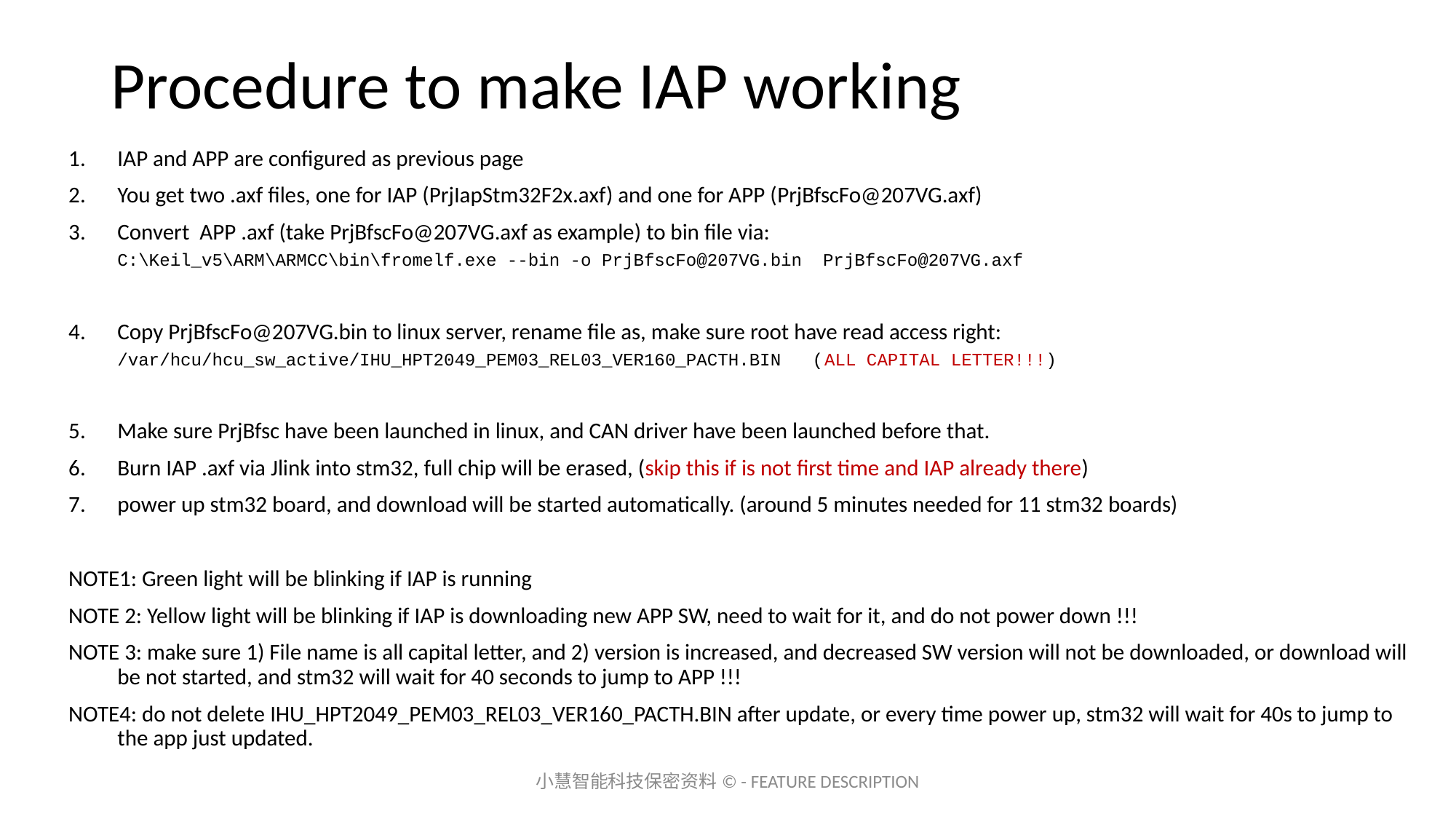

# Procedure to make IAP working
IAP and APP are configured as previous page
You get two .axf files, one for IAP (PrjIapStm32F2x.axf) and one for APP (PrjBfscFo@207VG.axf)
Convert  APP .axf (take PrjBfscFo@207VG.axf as example) to bin file via:
C:\Keil_v5\ARM\ARMCC\bin\fromelf.exe --bin -o PrjBfscFo@207VG.bin  PrjBfscFo@207VG.axf

Copy PrjBfscFo@207VG.bin to linux server, rename file as, make sure root have read access right:
/var/hcu/hcu_sw_active/IHU_HPT2049_PEM03_REL03_VER160_PACTH.BIN   (ALL CAPITAL LETTER!!!)

Make sure PrjBfsc have been launched in linux, and CAN driver have been launched before that.
Burn IAP .axf via Jlink into stm32, full chip will be erased, (skip this if is not first time and IAP already there)
power up stm32 board, and download will be started automatically. (around 5 minutes needed for 11 stm32 boards)

NOTE1: Green light will be blinking if IAP is running
NOTE 2: Yellow light will be blinking if IAP is downloading new APP SW, need to wait for it, and do not power down !!!
NOTE 3: make sure 1) File name is all capital letter, and 2) version is increased, and decreased SW version will not be downloaded, or download will be not started, and stm32 will wait for 40 seconds to jump to APP !!!
NOTE4: do not delete IHU_HPT2049_PEM03_REL03_VER160_PACTH.BIN after update, or every time power up, stm32 will wait for 40s to jump to the app just updated.

小慧智能科技保密资料© - FEATURE DESCRIPTION
20